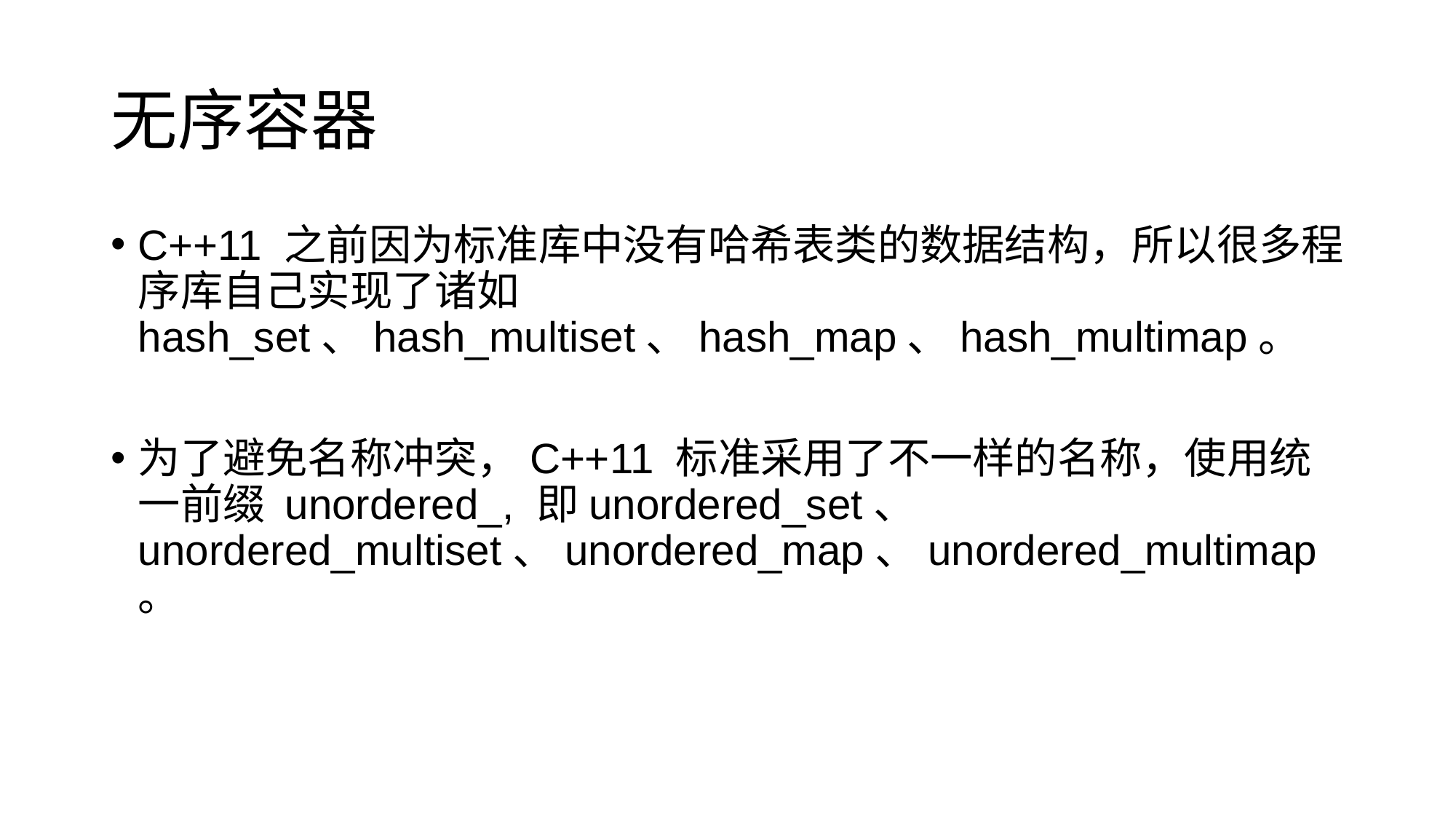

# 无序容器
C++11 之前因为标准库中没有哈希表类的数据结构，所以很多程序库自己实现了诸如 hash_set、hash_multiset、hash_map、hash_multimap。

为了避免名称冲突，C++11 标准采用了不一样的名称，使用统一前缀 unordered_, 即unordered_set、 unordered_multiset、unordered_map、unordered_multimap。